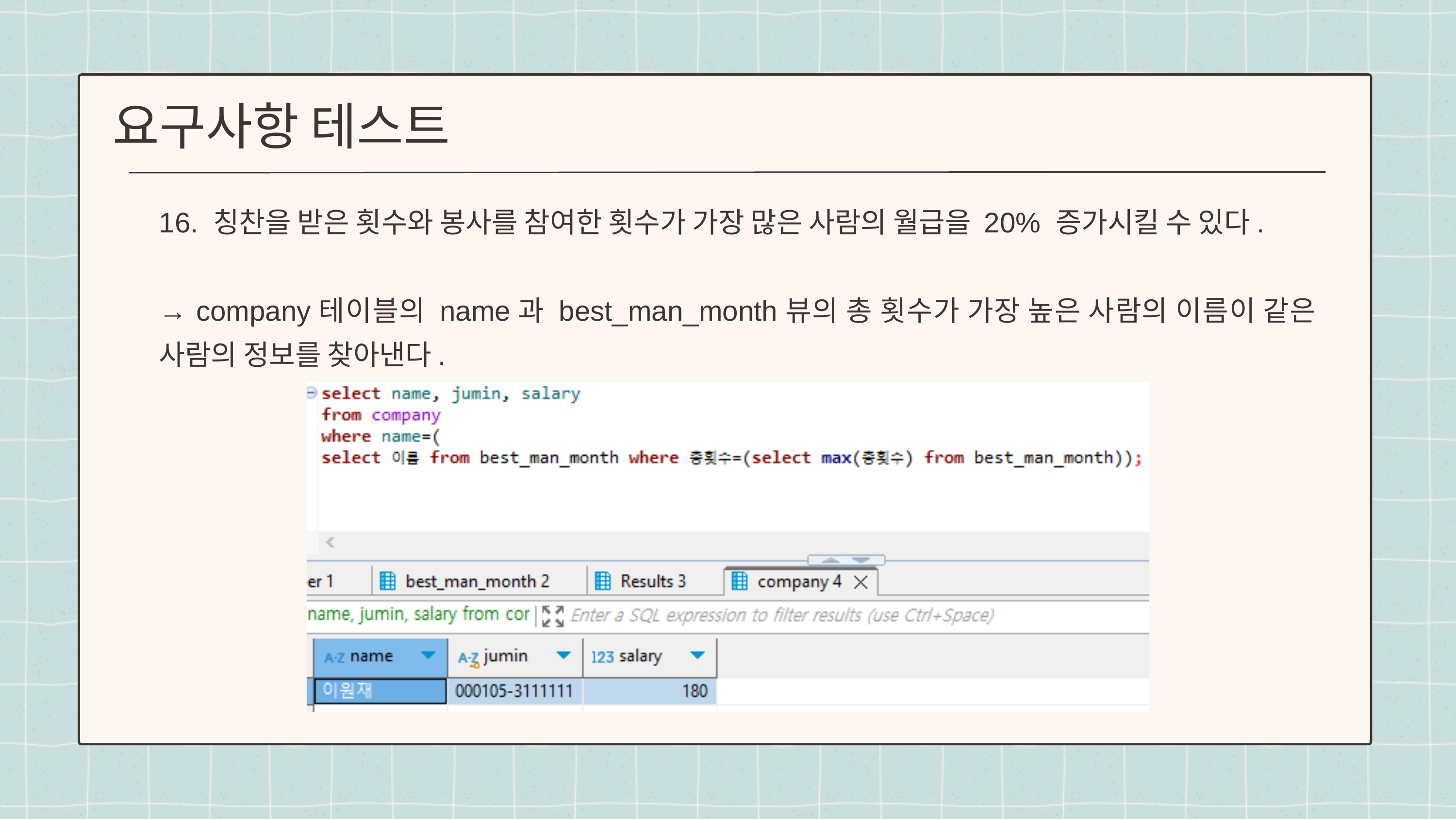

요구사항 테스트

16. 칭찬을 받은 횟수와 봉사를 참여한 횟수가 가장 많은 사람의 월급을 20% 증가시킬 수 있다.

→ company테이블의 name과 best_man_month뷰의 총 횟수가 가장 높은 사람의 이름이 같은 사람의 정보를 찾아낸다.